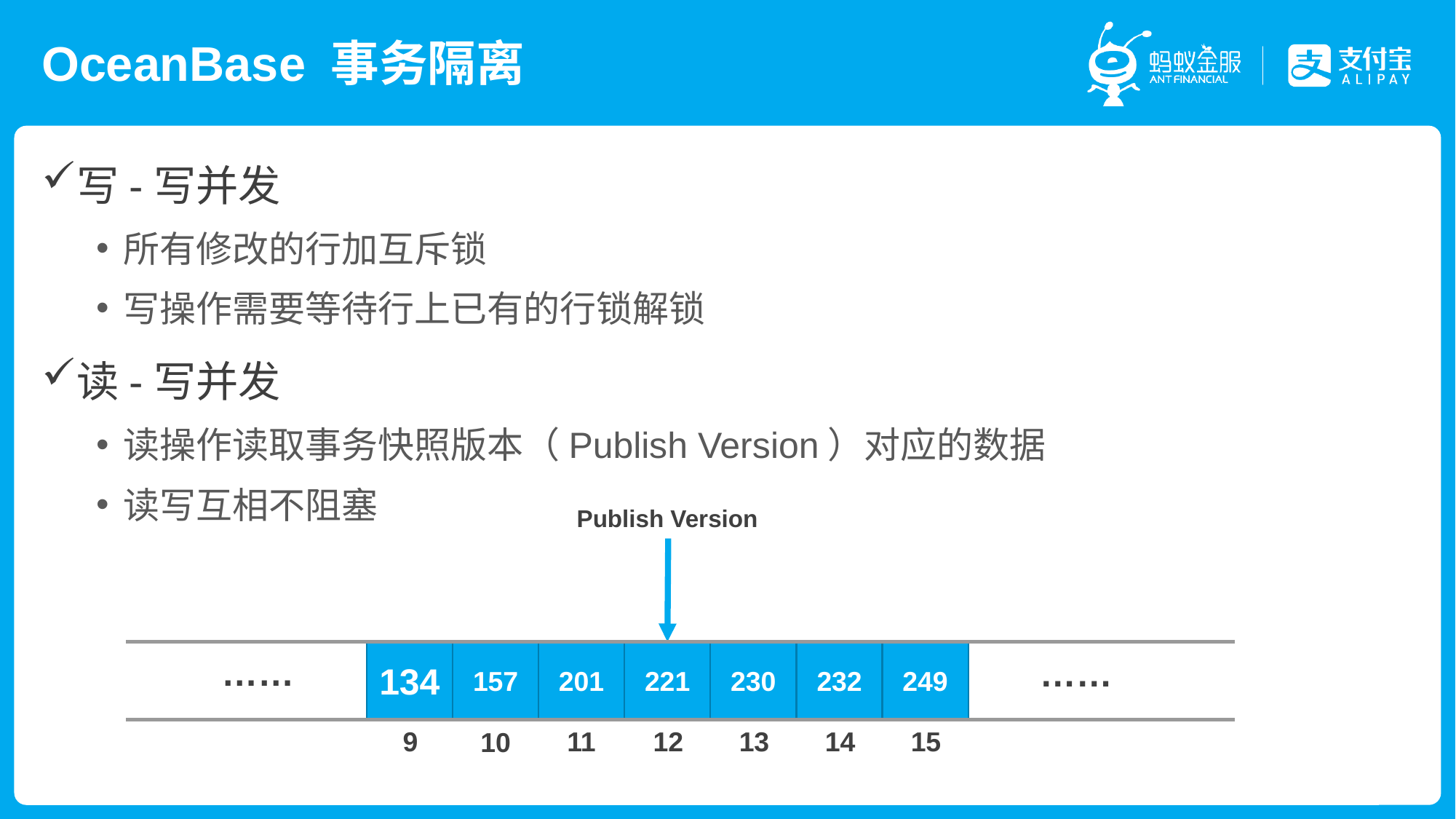

# OceanBase 事务隔离
写-写并发
所有修改的行加互斥锁
写操作需要等待行上已有的行锁解锁
读-写并发
读操作读取事务快照版本（Publish Version）对应的数据
读写互相不阻塞

Publish Version
134
157
201
221
230
232
249
……
……
9
11
12
13
14
15
10